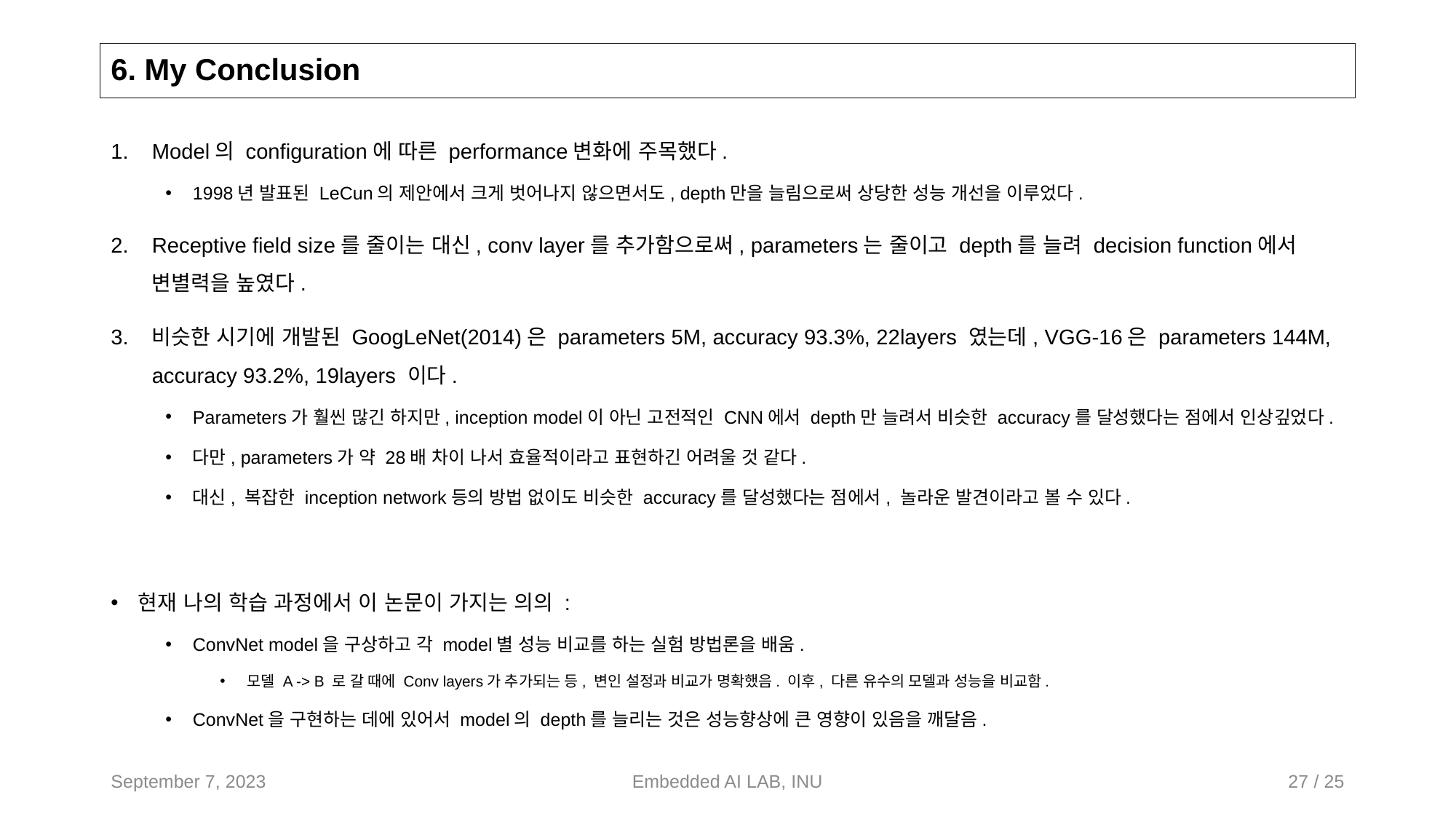

# 6. My Conclusion
Model의 configuration에 따른 performance변화에 주목했다.
1998년 발표된 LeCun의 제안에서 크게 벗어나지 않으면서도, depth만을 늘림으로써 상당한 성능 개선을 이루었다.
Receptive field size를 줄이는 대신, conv layer를 추가함으로써, parameters는 줄이고 depth를 늘려 decision function에서 변별력을 높였다.
비슷한 시기에 개발된 GoogLeNet(2014)은 parameters 5M, accuracy 93.3%, 22layers 였는데, VGG-16은 parameters 144M, accuracy 93.2%, 19layers 이다.
Parameters가 훨씬 많긴 하지만, inception model이 아닌 고전적인 CNN에서 depth만 늘려서 비슷한 accuracy를 달성했다는 점에서 인상깊었다.
다만, parameters가 약 28배 차이 나서 효율적이라고 표현하긴 어려울 것 같다.
대신, 복잡한 inception network등의 방법 없이도 비슷한 accuracy를 달성했다는 점에서, 놀라운 발견이라고 볼 수 있다.

현재 나의 학습 과정에서 이 논문이 가지는 의의 :
ConvNet model을 구상하고 각 model별 성능 비교를 하는 실험 방법론을 배움.
모델 A -> B 로 갈 때에 Conv layers가 추가되는 등, 변인 설정과 비교가 명확했음. 이후, 다른 유수의 모델과 성능을 비교함.
ConvNet을 구현하는 데에 있어서 model의 depth를 늘리는 것은 성능향상에 큰 영향이 있음을 깨달음.
September 7, 2023
Embedded AI LAB, INU
27 / 25